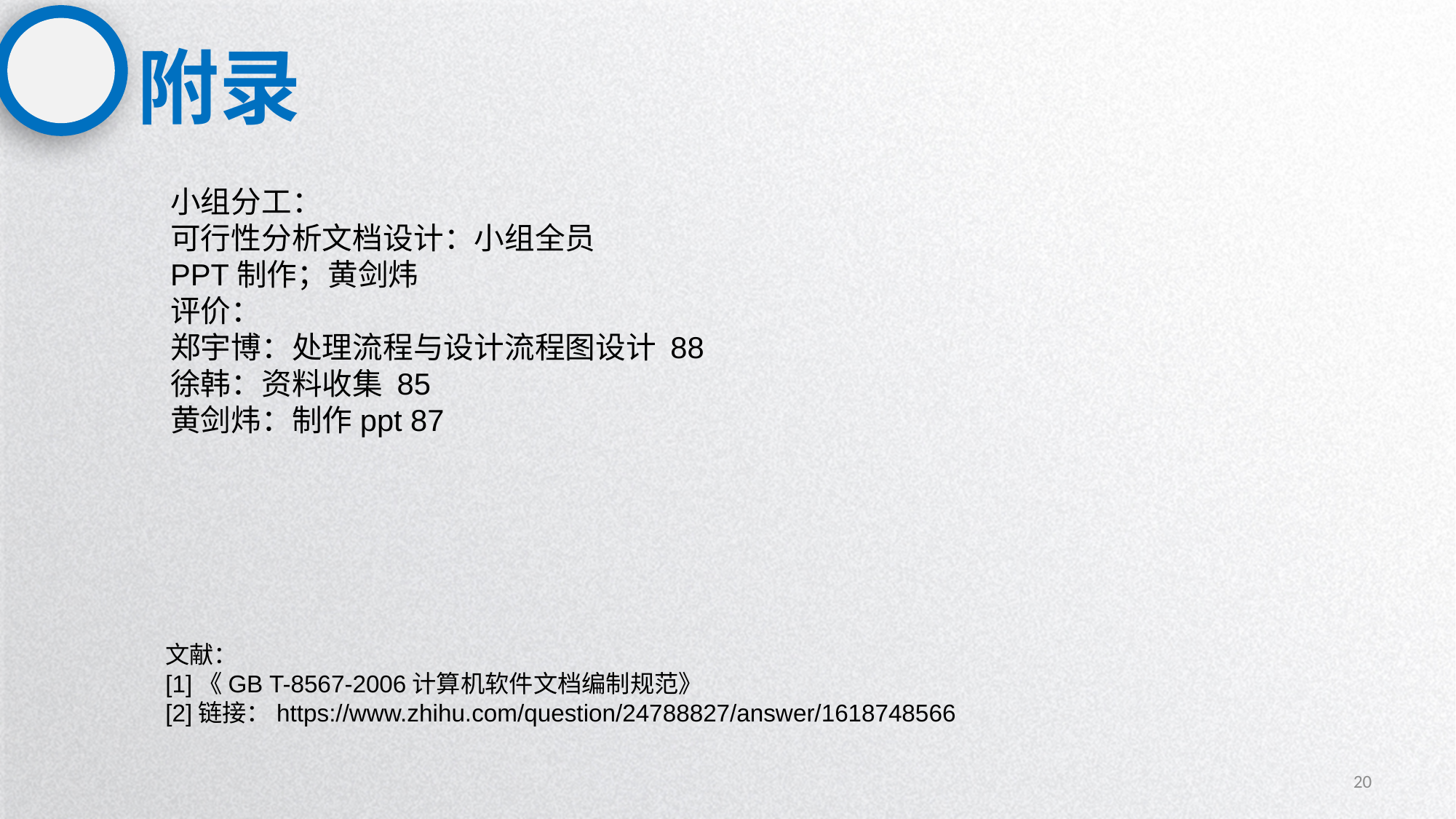

附录
小组分工：
可行性分析文档设计：小组全员
PPT制作；黄剑炜
评价：
郑宇博：处理流程与设计流程图设计 88
徐韩：资料收集 85
黄剑炜：制作ppt 87
文献：
[1]《GB T-8567-2006计算机软件文档编制规范》
[2]链接：https://www.zhihu.com/question/24788827/answer/1618748566
20